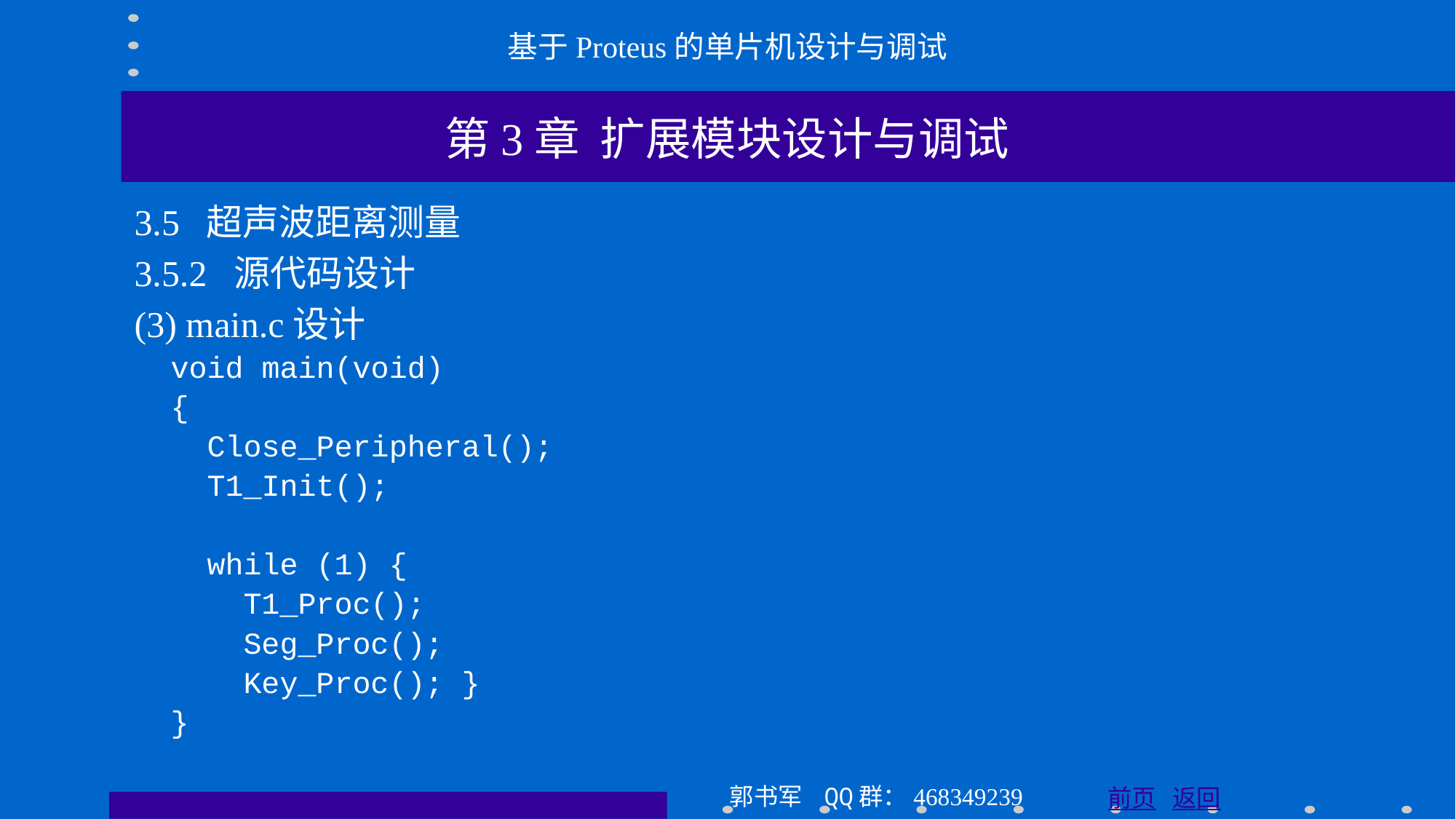

基于Proteus的单片机设计与调试
第3章  扩展模块设计与调试
3.5  超声波距离测量
3.5.2  源代码设计
(3) main.c设计
  void main(void)
  {
    Close_Peripheral();
    T1_Init();

    while (1) {
      T1_Proc();
      Seg_Proc();
      Key_Proc(); }
  }

郭书军   QQ群：468349239
前页   返回